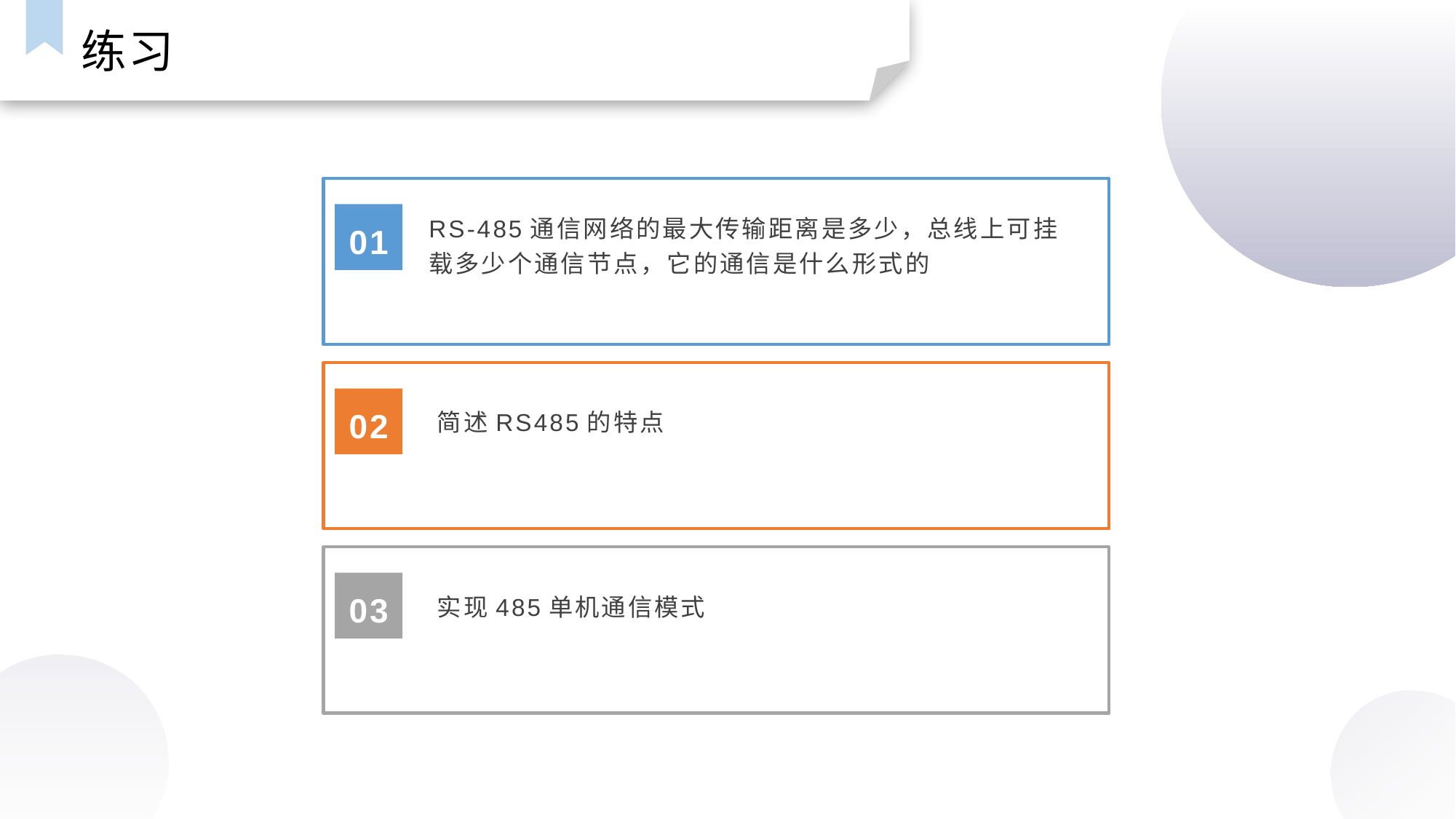

练习

RS-485通信网络的最大传输距离是多少，总线上可挂载多少个通信节点，它的通信是什么形式的

01

02
简述RS485的特点

03
实现485单机通信模式